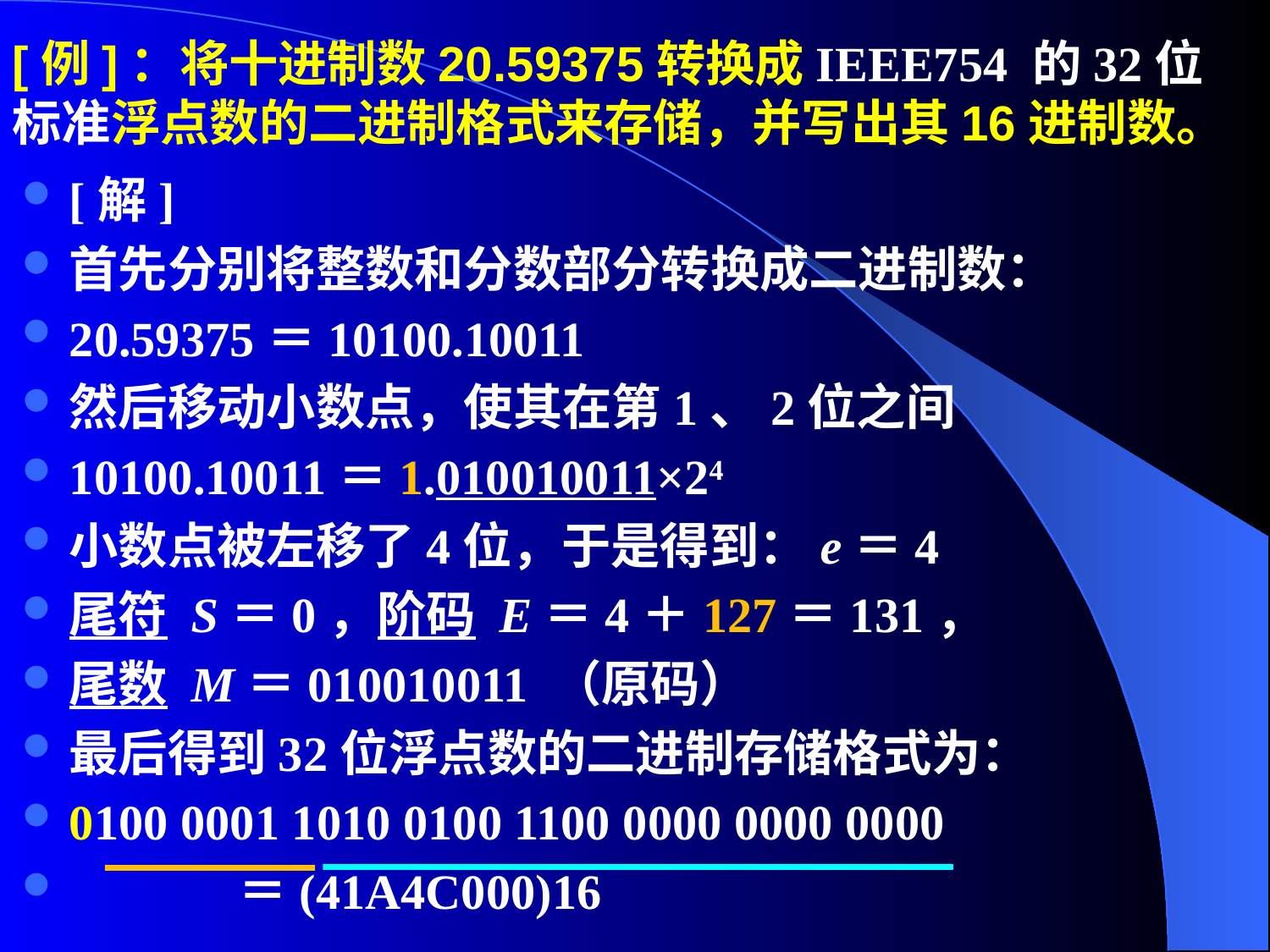

[例]：将十进制数20.59375转换成IEEE754 的32位标准浮点数的二进制格式来存储，并写出其16进制数。
[解]
首先分别将整数和分数部分转换成二进制数：
20.59375＝10100.10011
然后移动小数点，使其在第1、2位之间
10100.10011＝1.010010011×24
小数点被左移了4位，于是得到：e＝4
尾符 S＝0，阶码 E＝4＋127＝131，
尾数 M＝010010011 （原码）
最后得到32位浮点数的二进制存储格式为：
0100 0001 1010 0100 1100 0000 0000 0000
              ＝(41A4C000)16